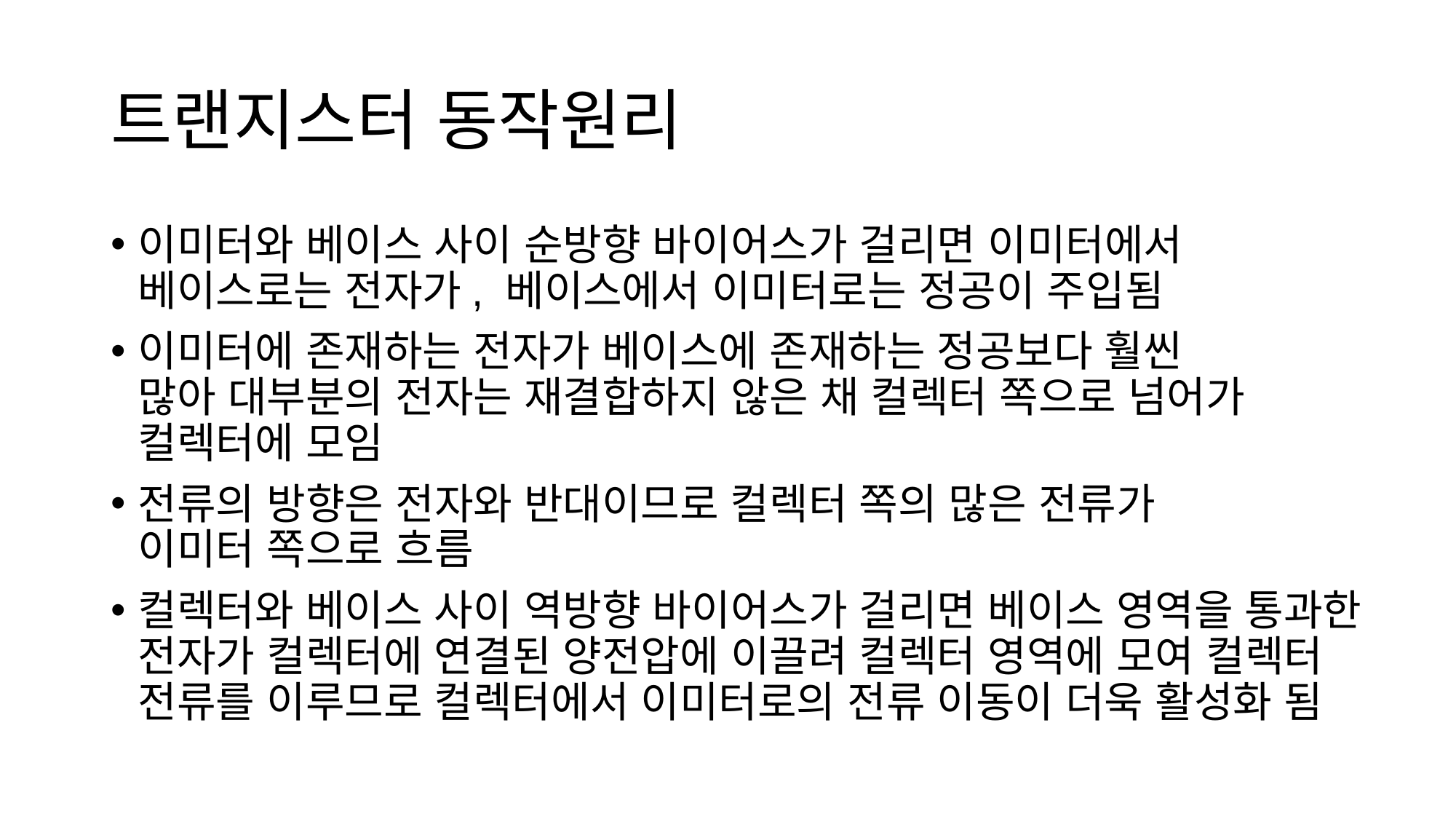

# 트랜지스터 동작원리
이미터와 베이스 사이 순방향 바이어스가 걸리면 이미터에서
베이스로는 전자가, 베이스에서 이미터로는 정공이 주입됨
이미터에 존재하는 전자가 베이스에 존재하는 정공보다 훨씬
많아 대부분의 전자는 재결합하지 않은 채 컬렉터 쪽으로 넘어가 컬렉터에 모임
전류의 방향은 전자와 반대이므로 컬렉터 쪽의 많은 전류가
이미터 쪽으로 흐름
컬렉터와 베이스 사이 역방향 바이어스가 걸리면 베이스 영역을 통과한 전자가 컬렉터에 연결된 양전압에 이끌려 컬렉터 영역에 모여 컬렉터 전류를 이루므로 컬렉터에서 이미터로의 전류 이동이 더욱 활성화 됨